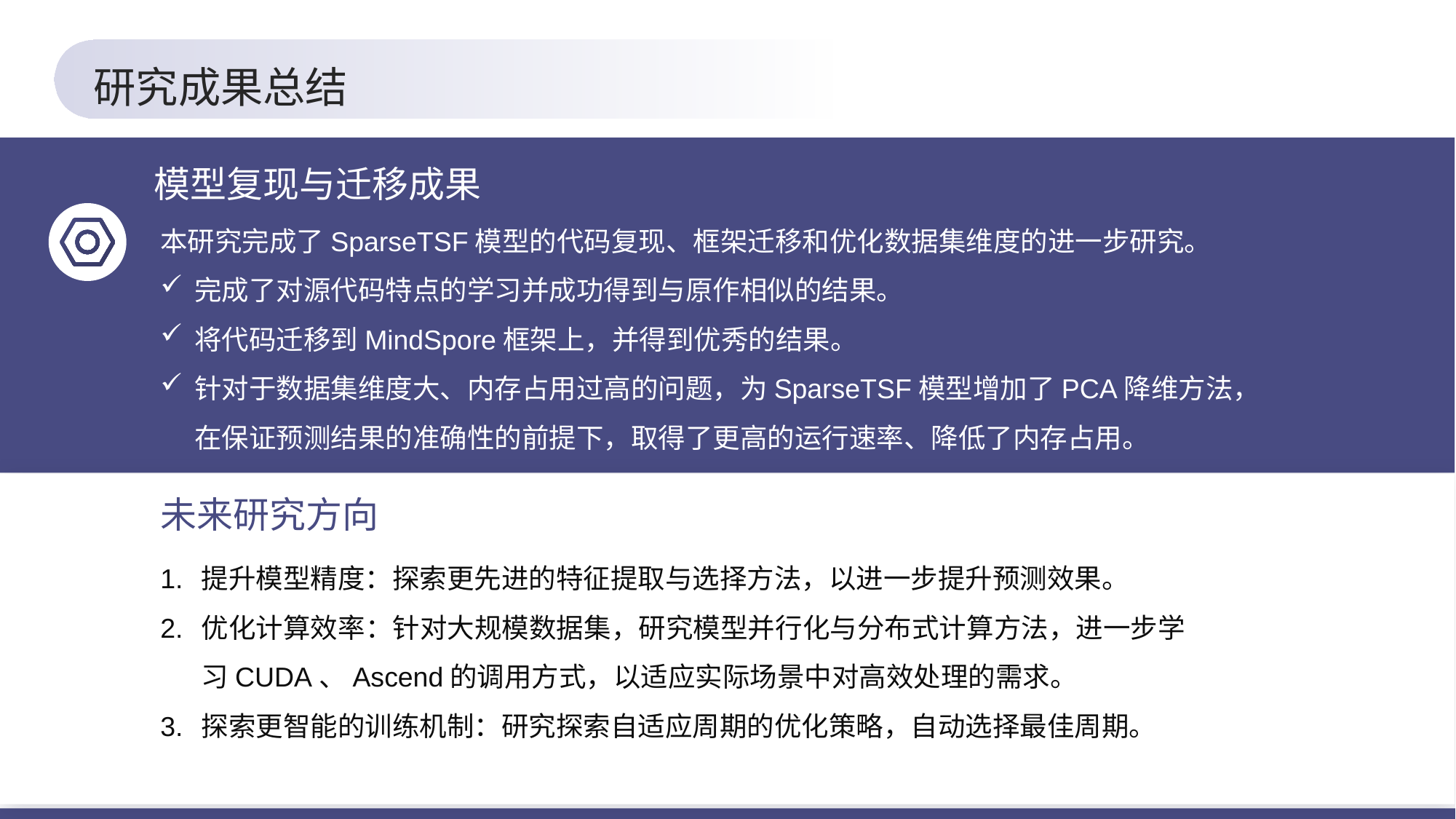

研究成果总结

模型复现与迁移成果

本研究完成了SparseTSF模型的代码复现、框架迁移和优化数据集维度的进一步研究。
完成了对源代码特点的学习并成功得到与原作相似的结果。
将代码迁移到MindSpore框架上，并得到优秀的结果。
针对于数据集维度大、内存占用过高的问题，为SparseTSF模型增加了PCA降维方法，在保证预测结果的准确性的前提下，取得了更高的运行速率、降低了内存占用。

未来研究方向
提升模型精度：探索更先进的特征提取与选择方法，以进一步提升预测效果。
优化计算效率：针对大规模数据集，研究模型并行化与分布式计算方法，进一步学习CUDA、Ascend的调用方式，以适应实际场景中对高效处理的需求。
探索更智能的训练机制：研究探索自适应周期的优化策略，自动选择最佳周期。